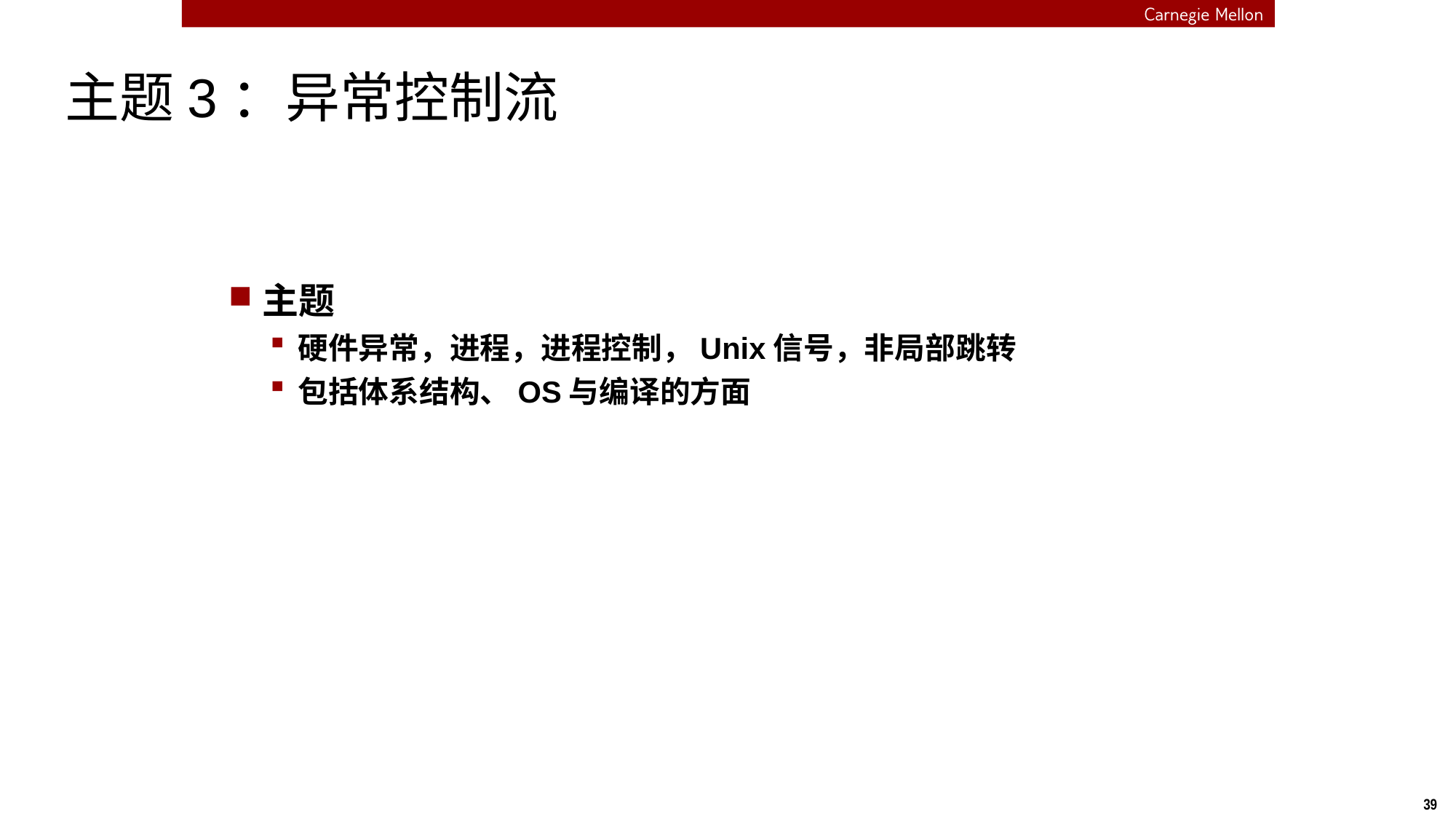

Carnegie Mellon
# 主题3：异常控制流
主题
硬件异常，进程，进程控制，Unix信号，非局部跳转
包括体系结构、OS与编译的方面